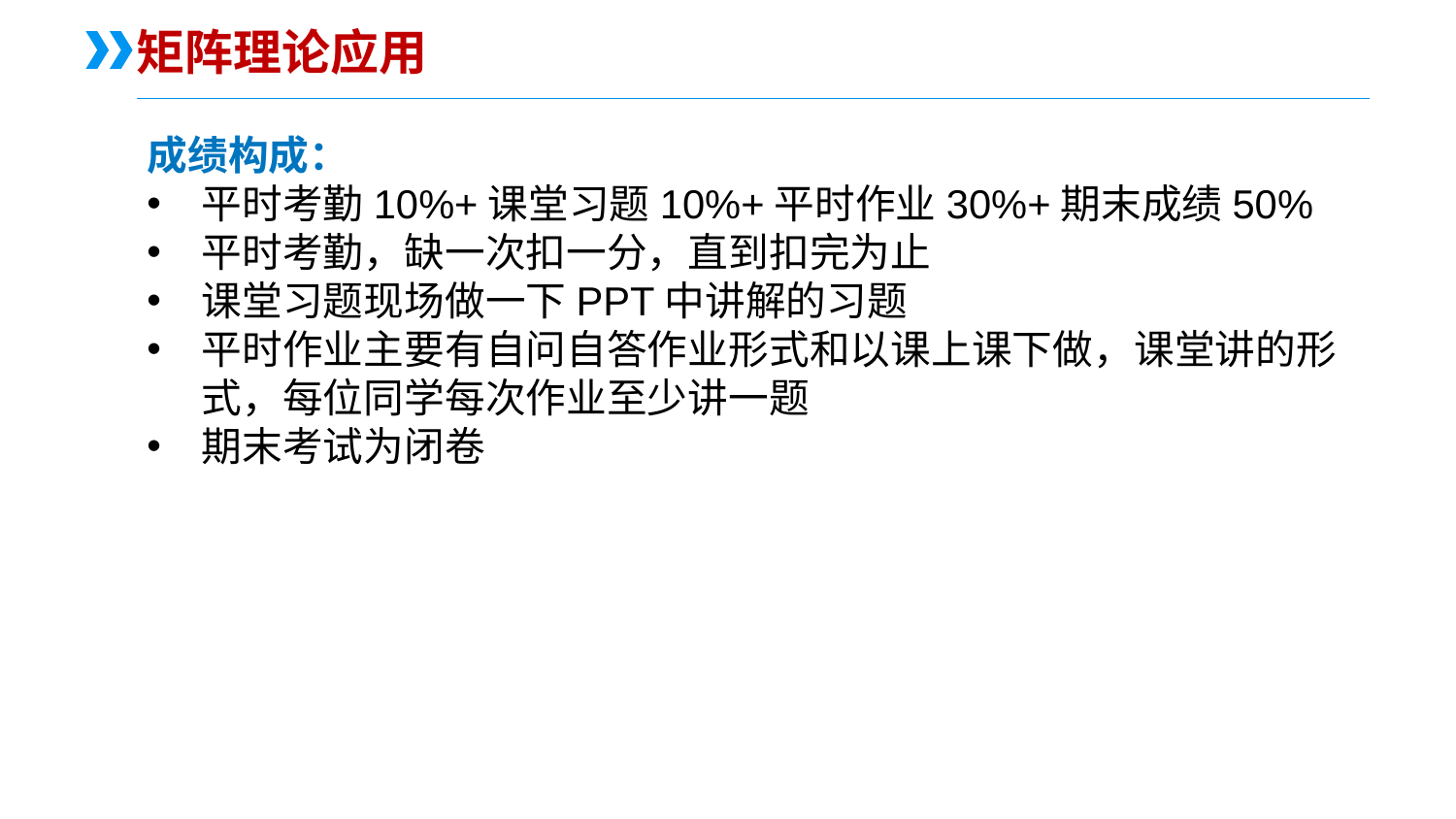

矩阵理论应用

成绩构成：
平时考勤10%+课堂习题10%+平时作业30%+期末成绩50%
平时考勤，缺一次扣一分，直到扣完为止
课堂习题现场做一下PPT中讲解的习题
平时作业主要有自问自答作业形式和以课上课下做，课堂讲的形式，每位同学每次作业至少讲一题
期末考试为闭卷